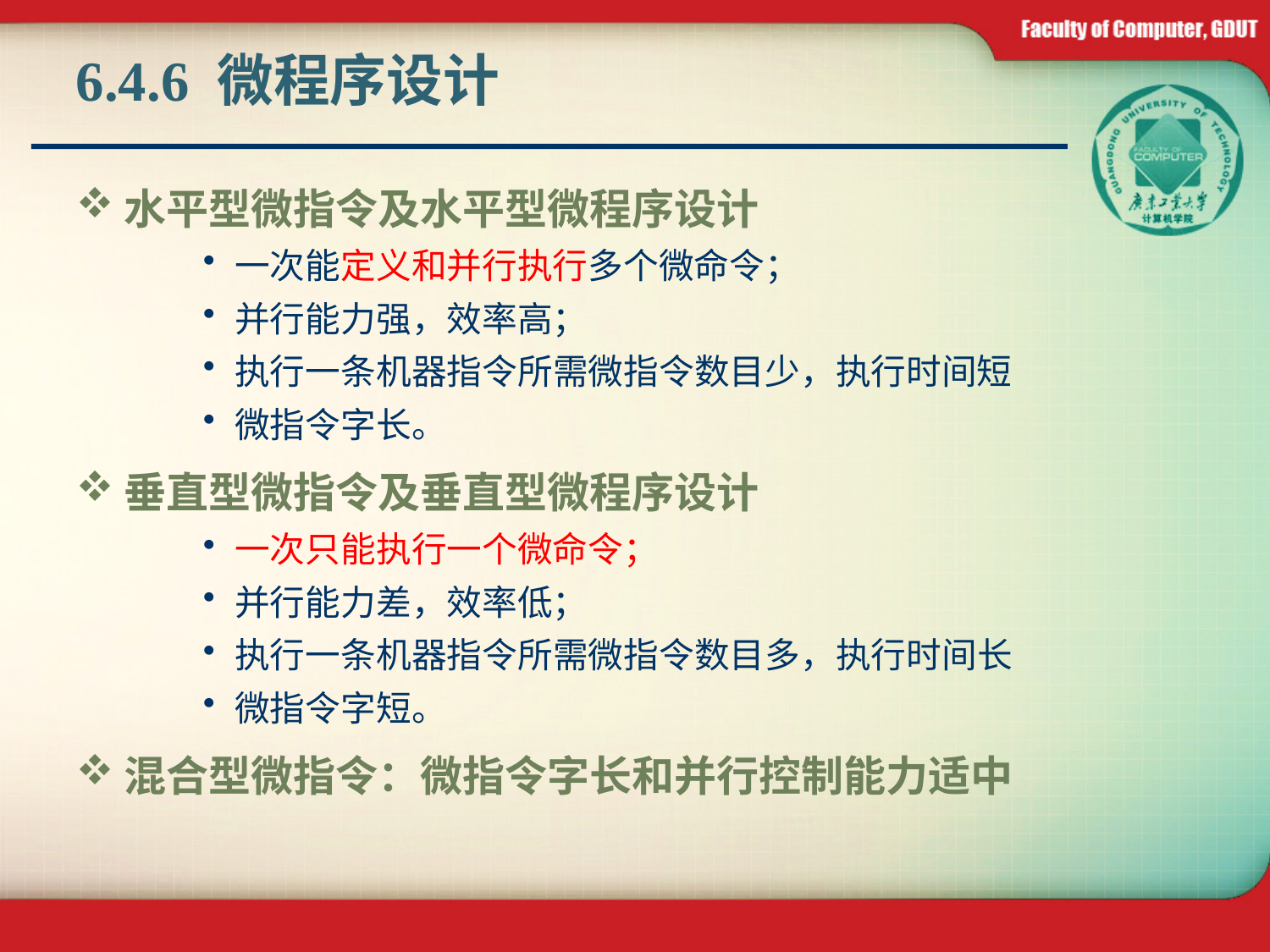

# 6.4.6 微程序设计
水平型微指令及水平型微程序设计
一次能定义和并行执行多个微命令；
并行能力强，效率高；
执行一条机器指令所需微指令数目少，执行时间短
微指令字长。
垂直型微指令及垂直型微程序设计
一次只能执行一个微命令；
并行能力差，效率低；
执行一条机器指令所需微指令数目多，执行时间长
微指令字短。
混合型微指令：微指令字长和并行控制能力适中